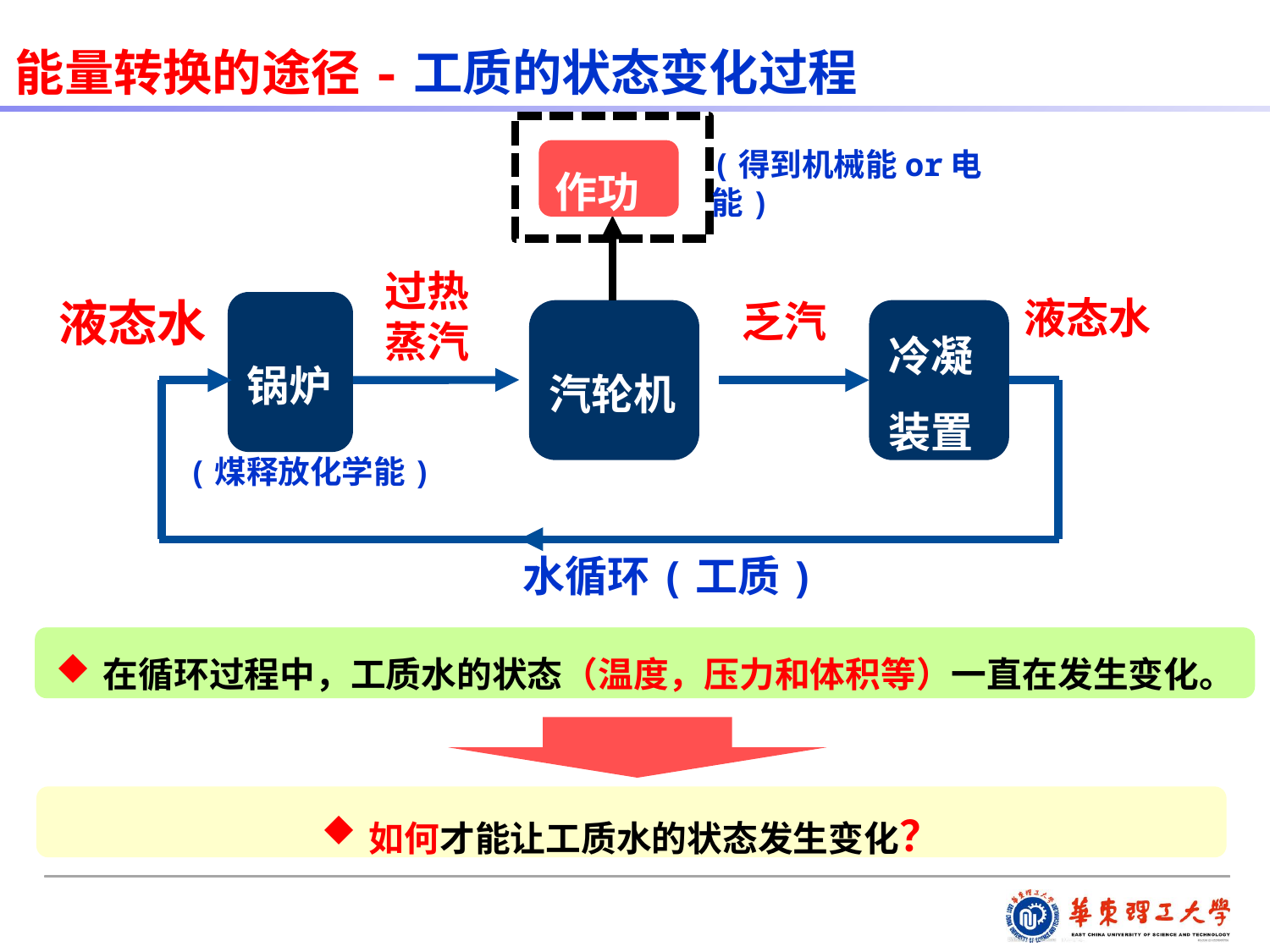

能量转换的途径-工质的状态变化过程

(得到机械能or电能)
作功
过热
蒸汽
液态水
液态水
乏汽
锅炉
汽轮机
冷凝
装置
(煤释放化学能)
水循环(工质)
在循环过程中，工质水的状态（温度，压力和体积等）一直在发生变化。

如何才能让工质水的状态发生变化？